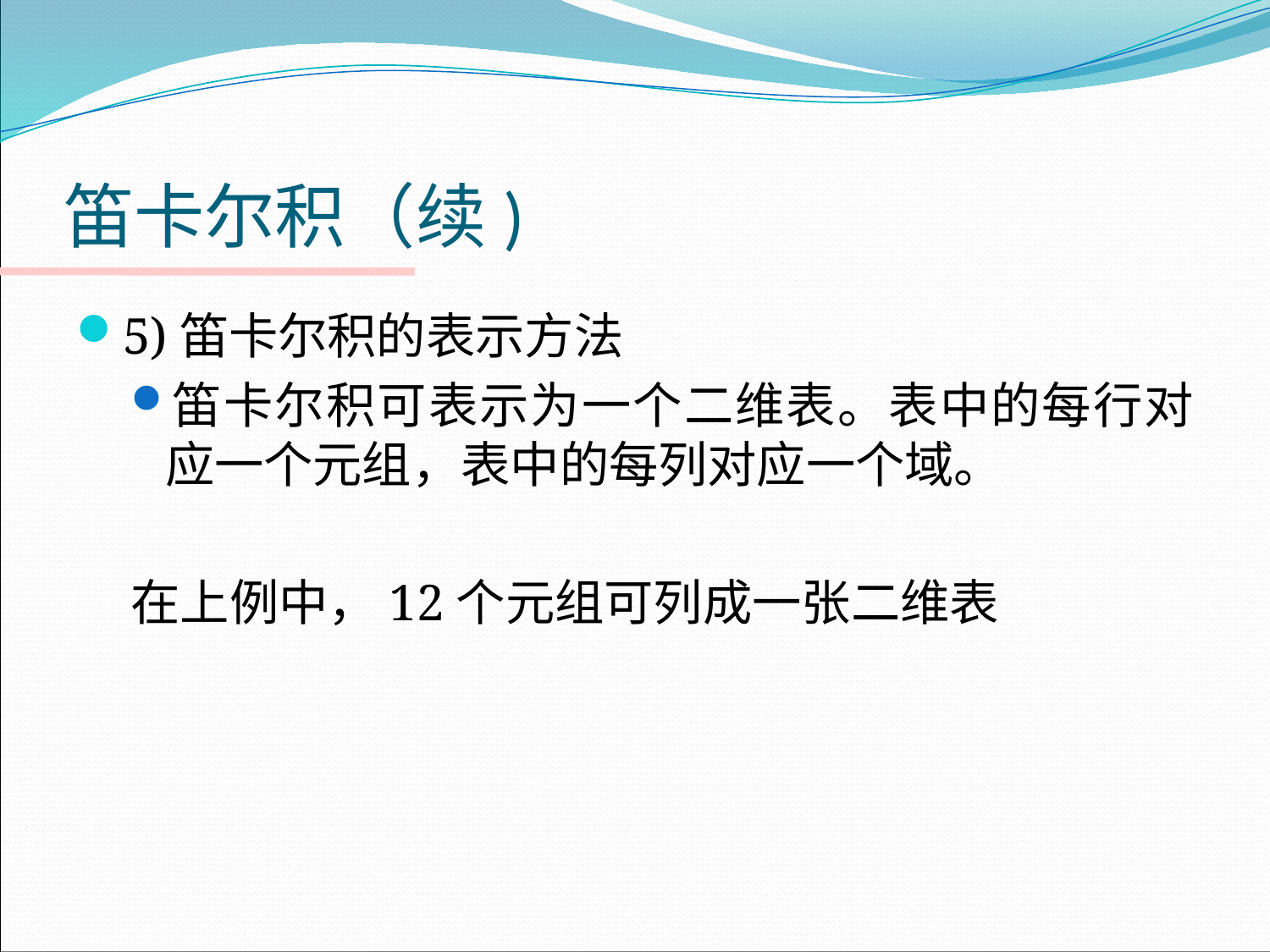

# 笛卡尔积（续)
5)笛卡尔积的表示方法
笛卡尔积可表示为一个二维表。表中的每行对应一个元组，表中的每列对应一个域。

在上例中，12个元组可列成一张二维表

116